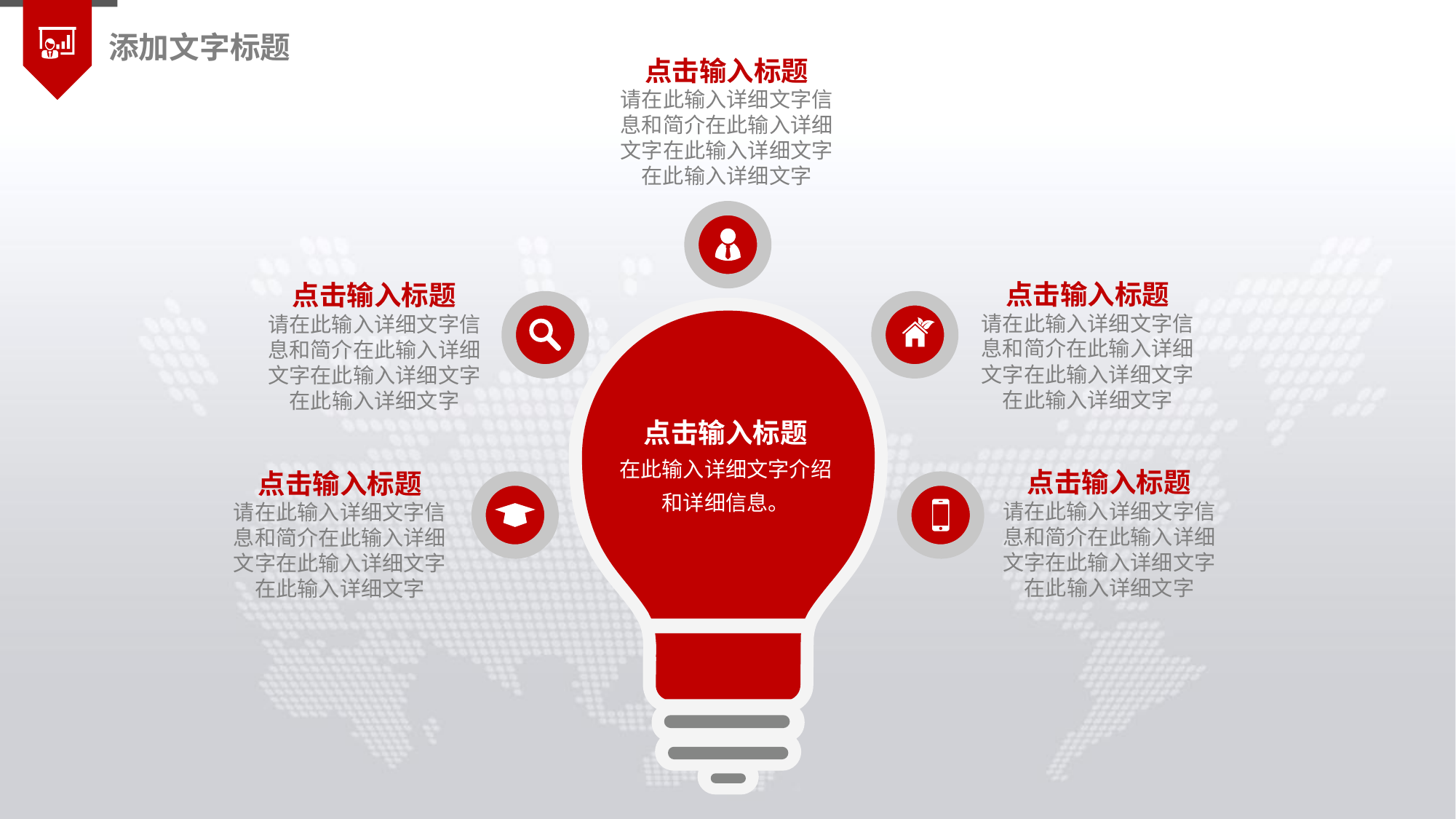

添加文字标题

点击输入标题
请在此输入详细文字信息和简介在此输入详细文字在此输入详细文字在此输入详细文字

点击输入标题
请在此输入详细文字信息和简介在此输入详细文字在此输入详细文字在此输入详细文字
点击输入标题
请在此输入详细文字信息和简介在此输入详细文字在此输入详细文字在此输入详细文字

点击输入标题
在此输入详细文字介绍
和详细信息。
点击输入标题
请在此输入详细文字信息和简介在此输入详细文字在此输入详细文字在此输入详细文字
点击输入标题
请在此输入详细文字信息和简介在此输入详细文字在此输入详细文字在此输入详细文字